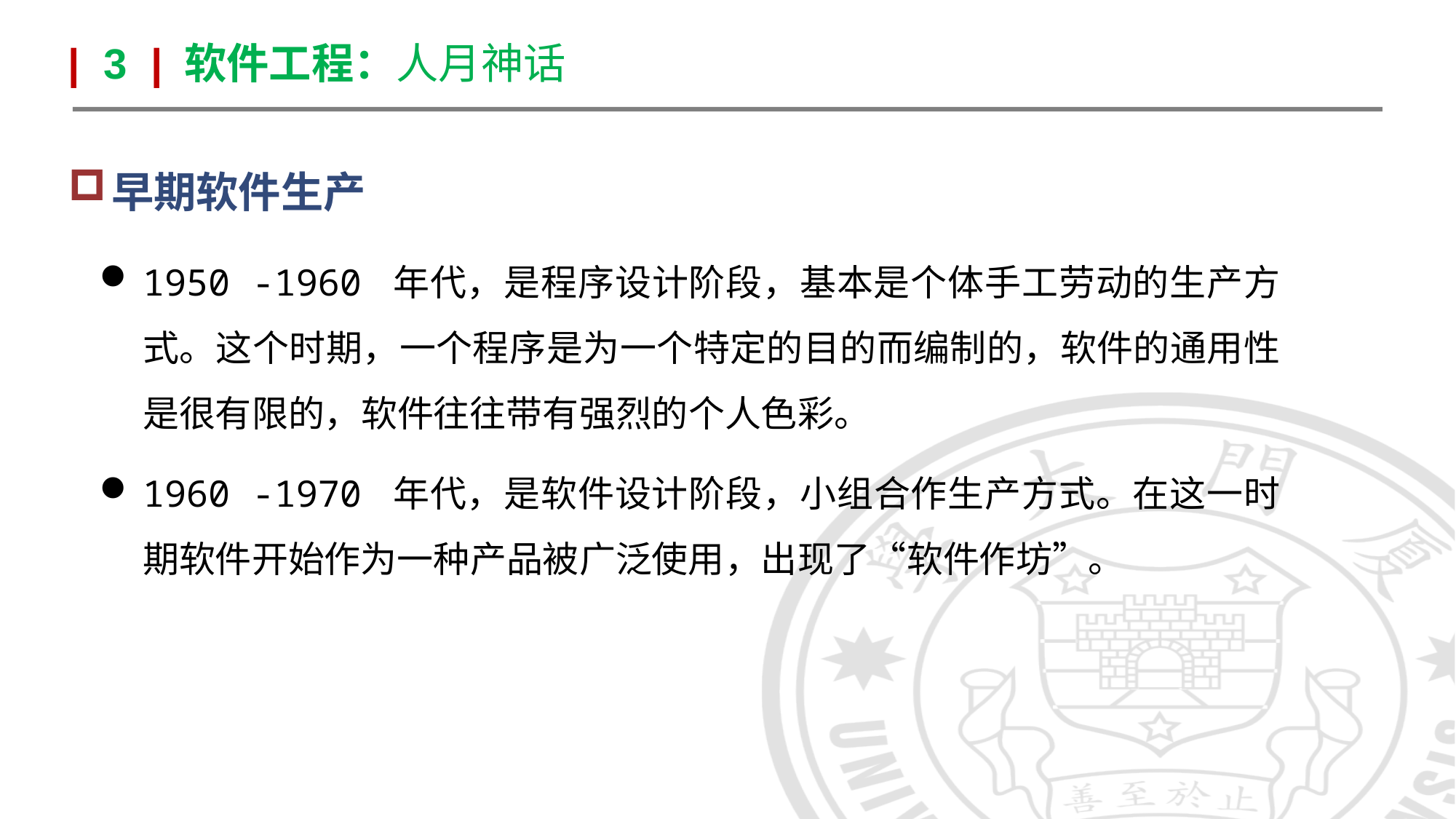

|  3  | 软件工程：人月神话

早期软件生产
1950 -1960 年代，是程序设计阶段，基本是个体手工劳动的生产方式。这个时期，一个程序是为一个特定的目的而编制的，软件的通用性是很有限的，软件往往带有强烈的个人色彩。
1960 -1970 年代，是软件设计阶段，小组合作生产方式。在这一时期软件开始作为一种产品被广泛使用，出现了“软件作坊”。